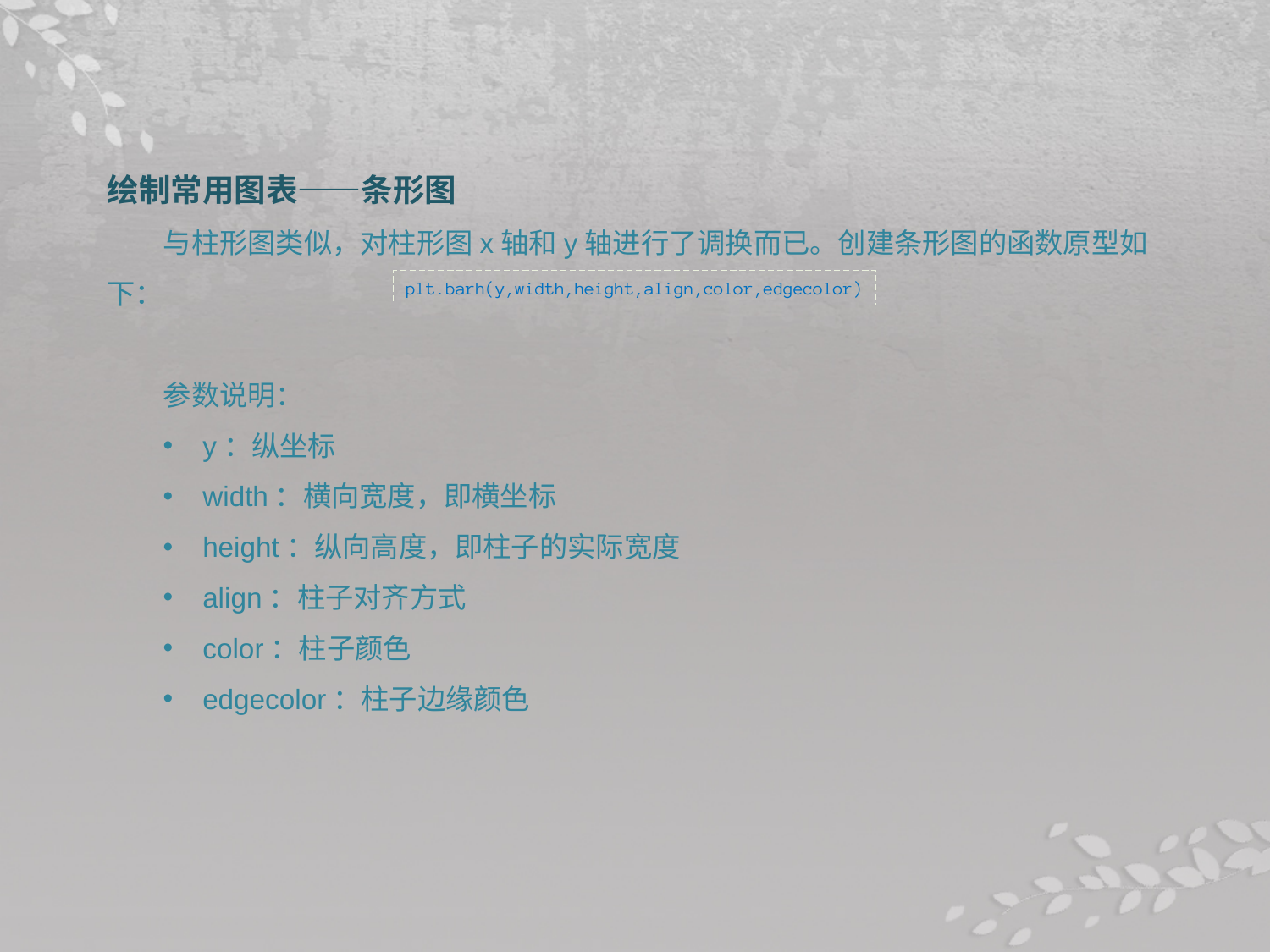

绘制常用图表——条形图
与柱形图类似，对柱形图x轴和y轴进行了调换而已。创建条形图的函数原型如下：

参数说明：
y：纵坐标
width：横向宽度，即横坐标
height：纵向高度，即柱子的实际宽度
align：柱子对齐方式
color：柱子颜色
edgecolor：柱子边缘颜色
plt.barh(y,width,height,align,color,edgecolor)